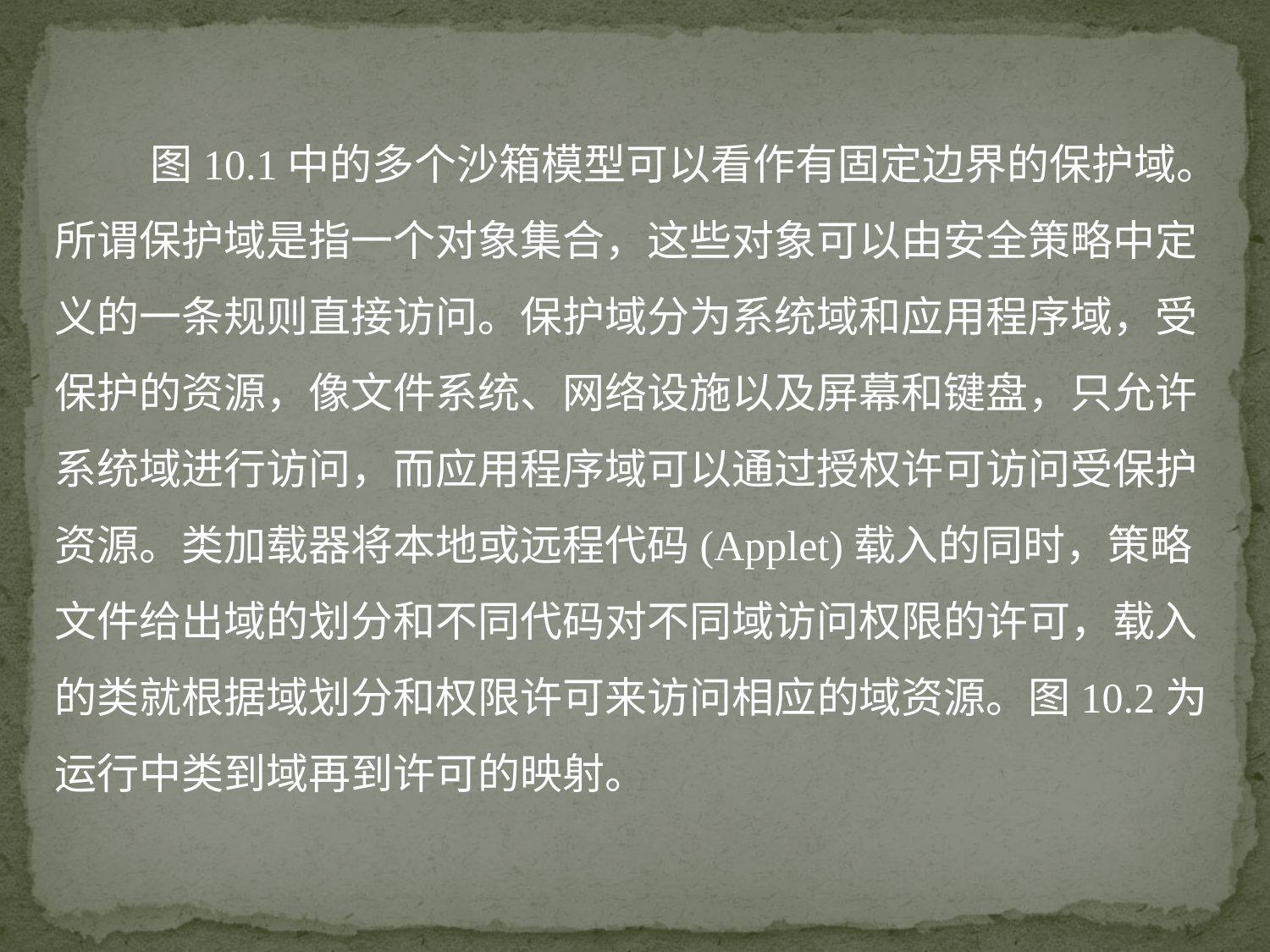

图10.1中的多个沙箱模型可以看作有固定边界的保护域。所谓保护域是指一个对象集合，这些对象可以由安全策略中定义的一条规则直接访问。保护域分为系统域和应用程序域，受保护的资源，像文件系统、网络设施以及屏幕和键盘，只允许系统域进行访问，而应用程序域可以通过授权许可访问受保护资源。类加载器将本地或远程代码(Applet)载入的同时，策略文件给出域的划分和不同代码对不同域访问权限的许可，载入的类就根据域划分和权限许可来访问相应的域资源。图10.2为运行中类到域再到许可的映射。